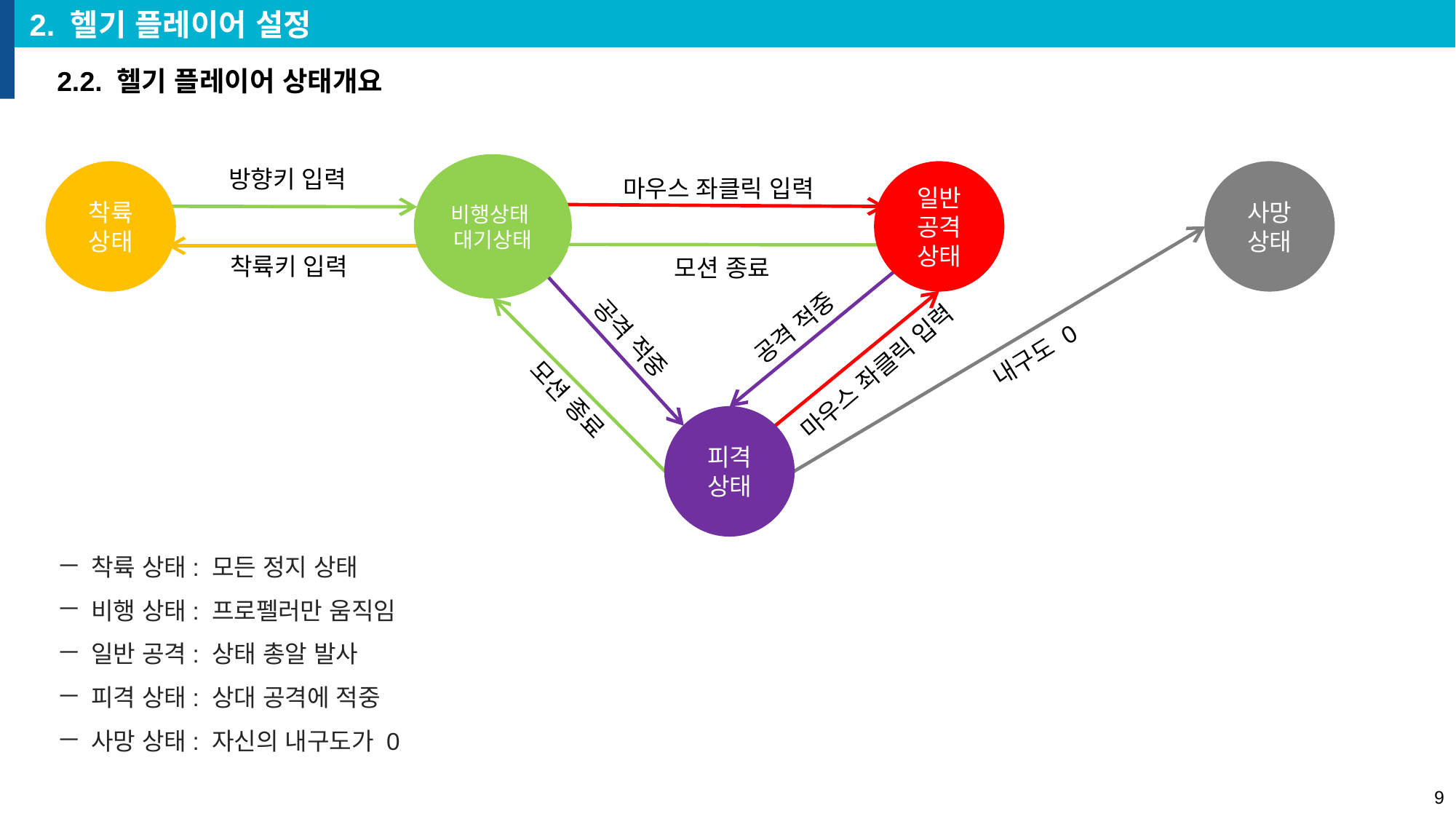

2. 헬기 플레이어 설정
2.2. 헬기 플레이어 상태개요
비행상태
대기상태
방향키 입력
착륙 상태
일반 공격
상태
사망
상태
마우스 좌클릭 입력
모션 종료
착륙키 입력
공격 적중
공격 적중
마우스 좌클릭 입력
모션 종료
내구도 0
피격
상태
착륙 상태: 모든 정지 상태
비행 상태: 프로펠러만 움직임
일반 공격: 상태 총알 발사
피격 상태: 상대 공격에 적중
사망 상태: 자신의 내구도가 0
9